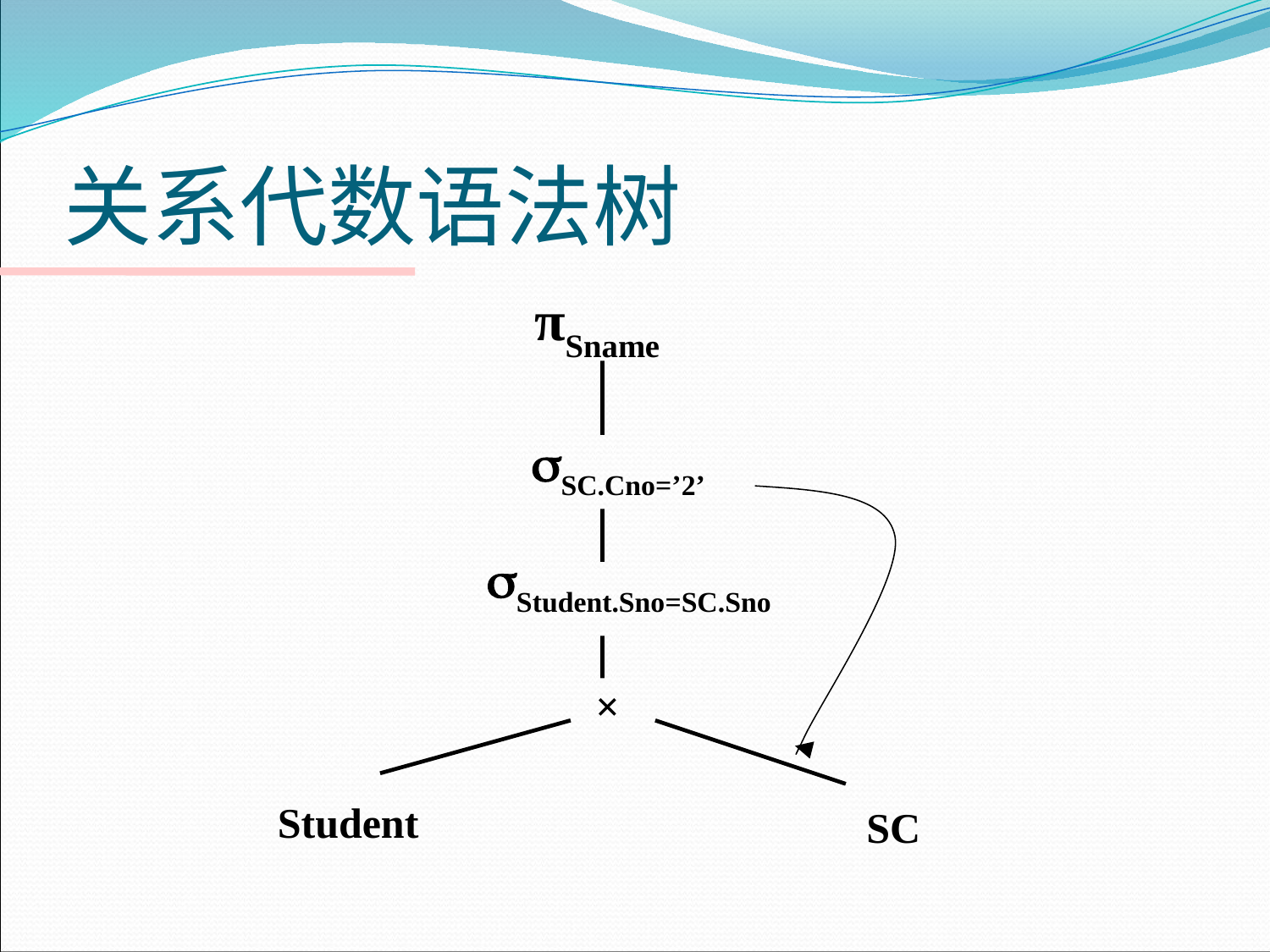

# 关系代数语法树
πSname

σSC.Cno=’2’

σStudent.Sno=SC.Sno

×

Student
SC

880